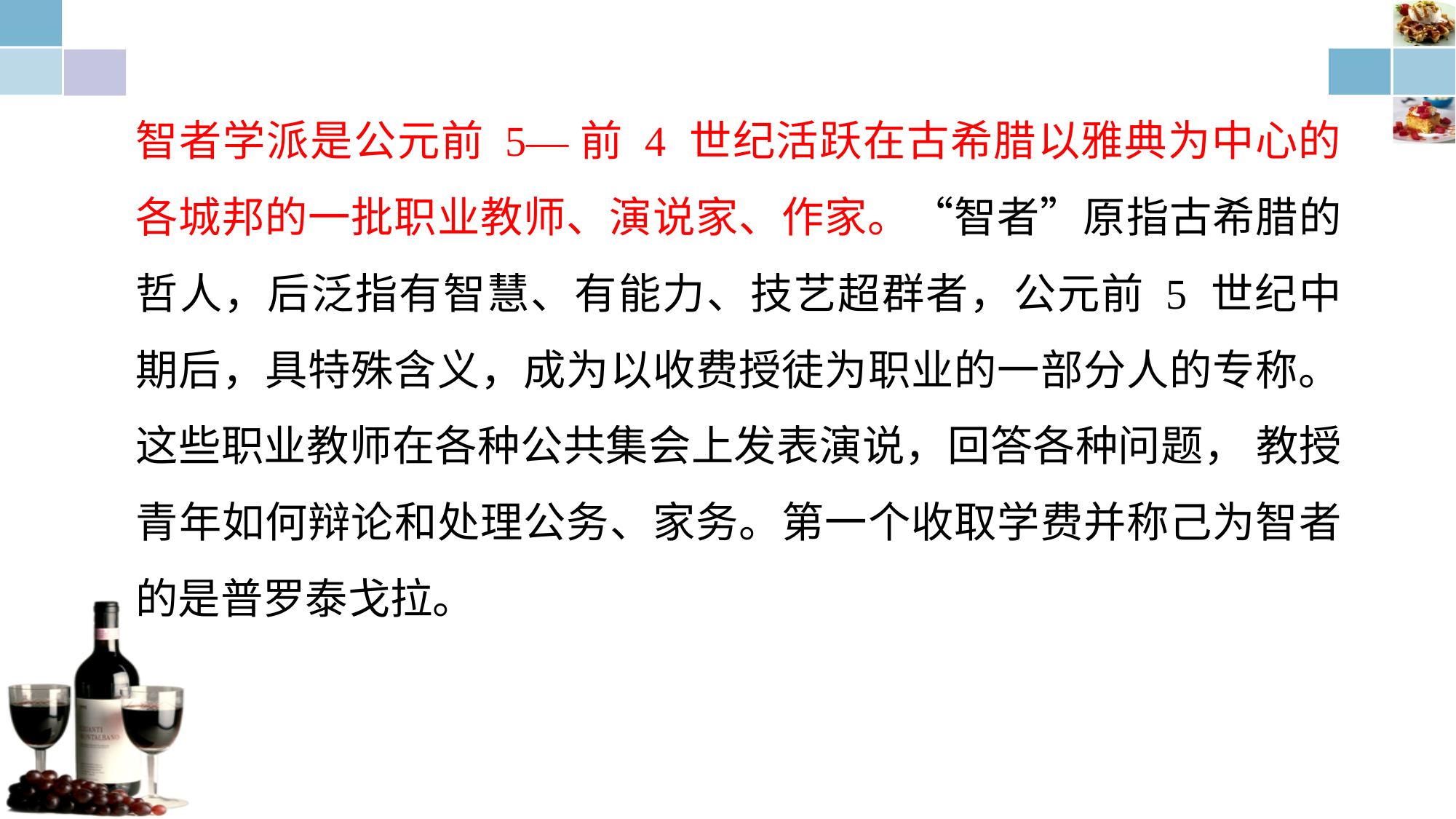

智者学派是公元前 5—前 4 世纪活跃在古希腊以雅典为中心的各城邦的一批职业教师、演说家、作家。“智者”原指古希腊的哲人，后泛指有智慧、有能力、技艺超群者，公元前 5 世纪中期后，具特殊含义，成为以收费授徒为职业的一部分人的专称。这些职业教师在各种公共集会上发表演说，回答各种问题， 教授青年如何辩论和处理公务、家务。第一个收取学费并称己为智者的是普罗泰戈拉。